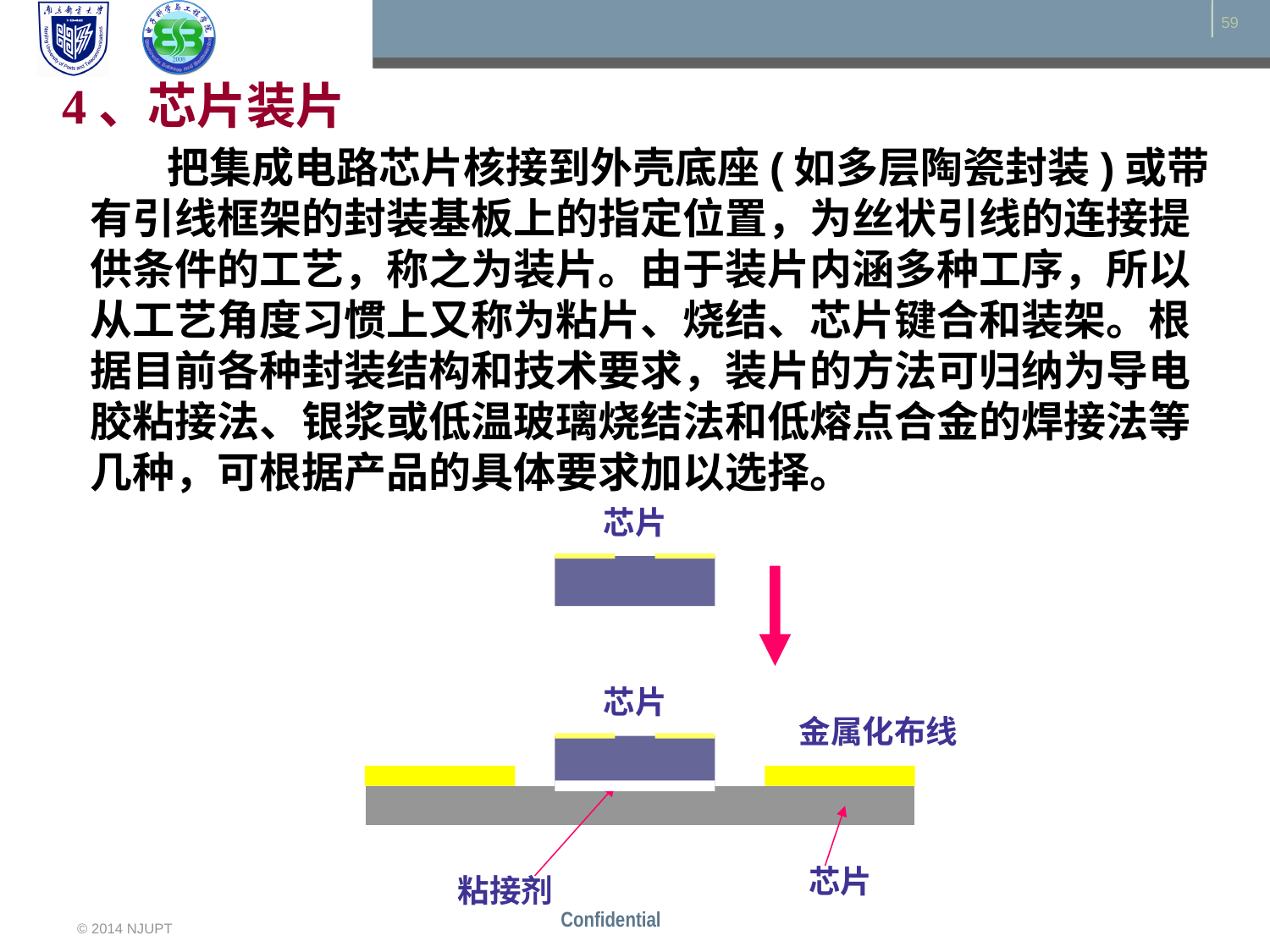

4、芯片装片
       把集成电路芯片核接到外壳底座(如多层陶瓷封装)或带有引线框架的封装基板上的指定位置，为丝状引线的连接提供条件的工艺，称之为装片。由于装片内涵多种工序，所以从工艺角度习惯上又称为粘片、烧结、芯片键合和装架。根据目前各种封装结构和技术要求，装片的方法可归纳为导电胶粘接法、银浆或低温玻璃烧结法和低熔点合金的焊接法等几种，可根据产品的具体要求加以选择。

芯片

芯片
金属化布线

芯片
粘接剂